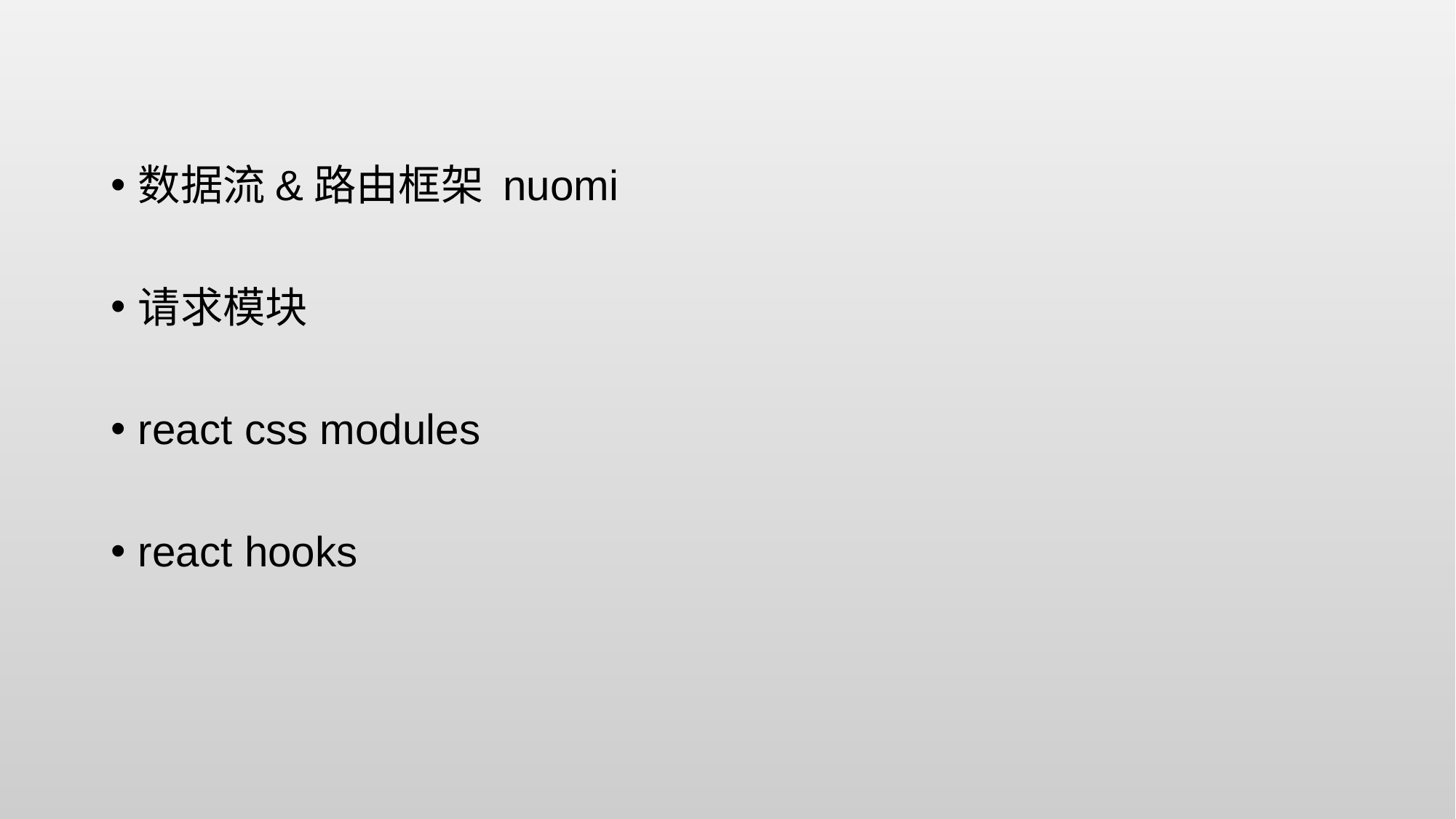

数据流&路由框架 nuomi

请求模块

react css modules

react hooks